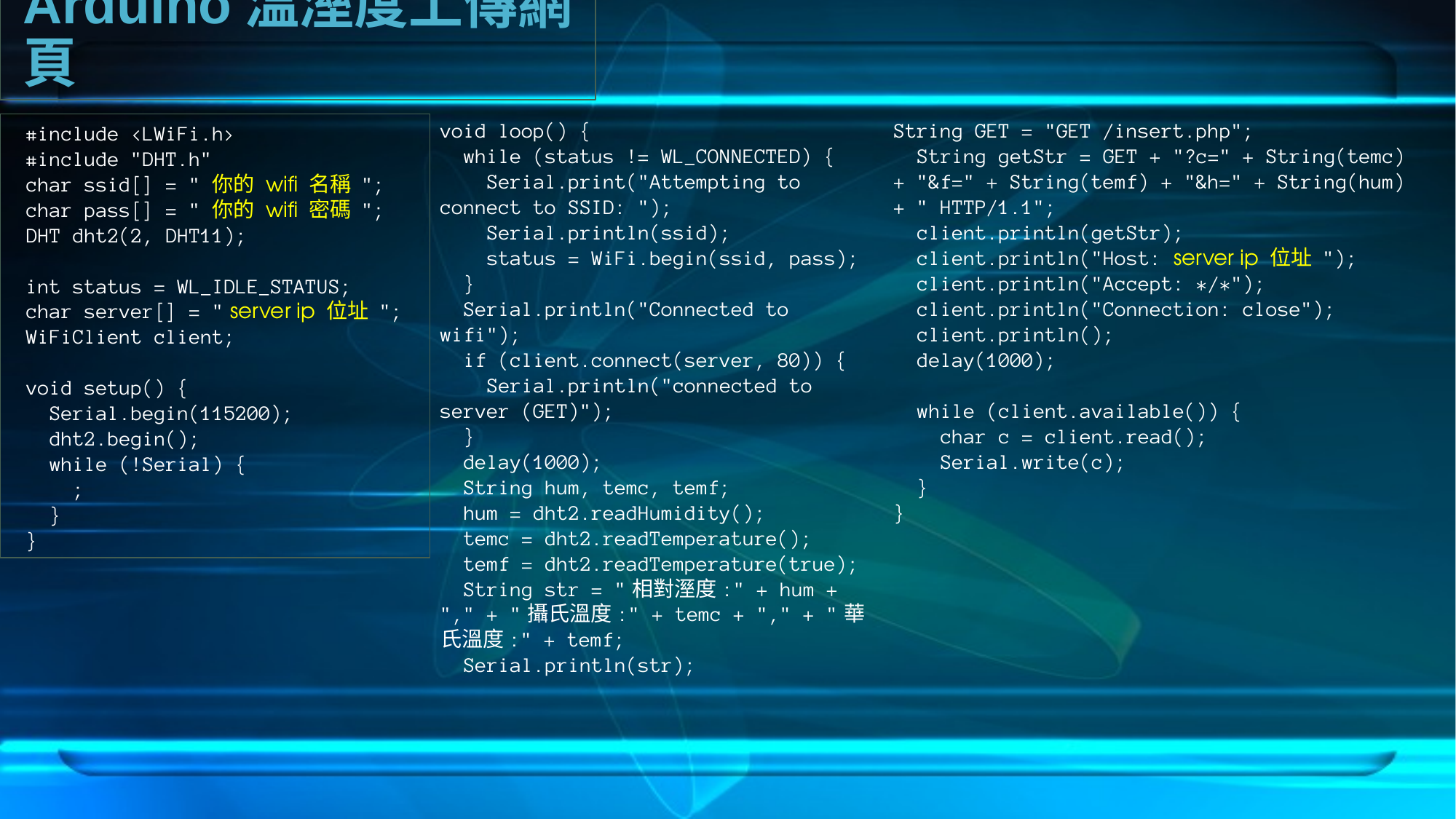

Arduino溫溼度上傳網頁
#include <LWiFi.h>
#include "DHT.h"
char ssid[] = " 你的 wifi 名稱 ";
char pass[] = " 你的 wifi 密碼 ";
DHT dht2(2, DHT11);
int status = WL_IDLE_STATUS;
char server[] = " server ip 位址 ";
WiFiClient client;

void setup() {
  Serial.begin(115200);
  dht2.begin();
  while (!Serial) {
    ;
  }
}
void loop() {
  while (status != WL_CONNECTED) {
    Serial.print("Attempting to connect to SSID: ");
    Serial.println(ssid);
    status = WiFi.begin(ssid, pass);
  }
  Serial.println("Connected to wifi");
  if (client.connect(server, 80)) {
    Serial.println("connected to server (GET)");
  }
  delay(1000);
  String hum, temc, temf;
  hum = dht2.readHumidity();
  temc = dht2.readTemperature();
  temf = dht2.readTemperature(true);
  String str = "相對溼度:" + hum + "," + "攝氏溫度:" + temc + "," + "華氏溫度:" + temf;
  Serial.println(str);

String GET = "GET /insert.php";
  String getStr = GET + "?c=" + String(temc) + "&f=" + String(temf) + "&h=" + String(hum) + " HTTP/1.1";
  client.println(getStr);
  client.println("Host: server ip 位址 ");
  client.println("Accept: */*");
  client.println("Connection: close");
  client.println();
  delay(1000);

  while (client.available()) {
    char c = client.read();
    Serial.write(c);
  }
}